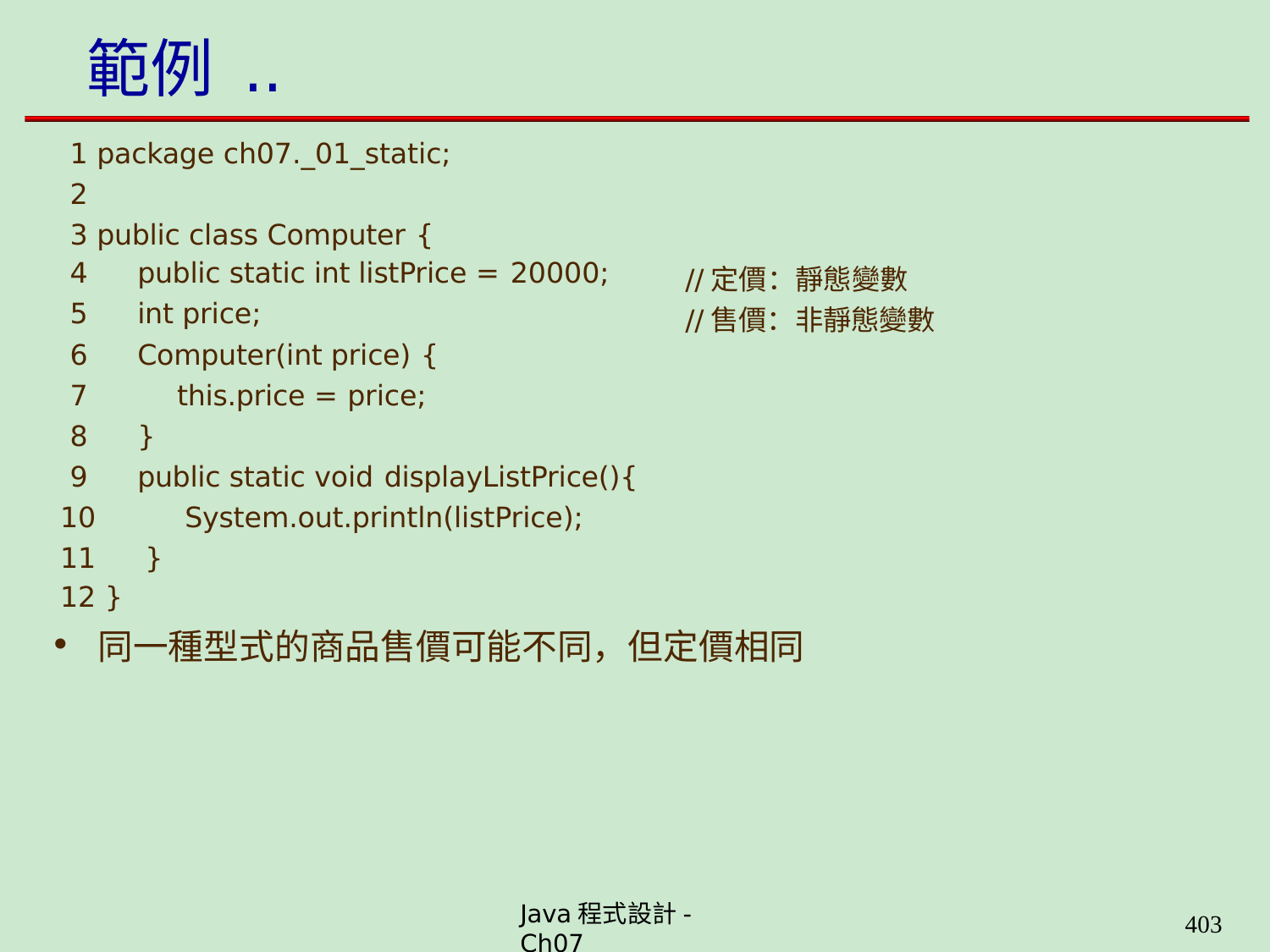

# 範例 ..
1 package ch07._01_static;
2
3 public class Computer {
| 4 | public static int listPrice = 20000; | //定價：靜態變數 |
| --- | --- | --- |
| 5 | int price; | //售價：非靜態變數 |
| 6 | Computer(int price) { |  |
| 7 | this.price = price; |  |
| 8 | } |  |
| 9 | public static void displayListPrice(){ |  |
| 10 | System.out.println(listPrice); |  |
| 11 12 } | } |  |
同一種型式的商品售價可能不同，但定價相同
Java程式設計-Ch07
403